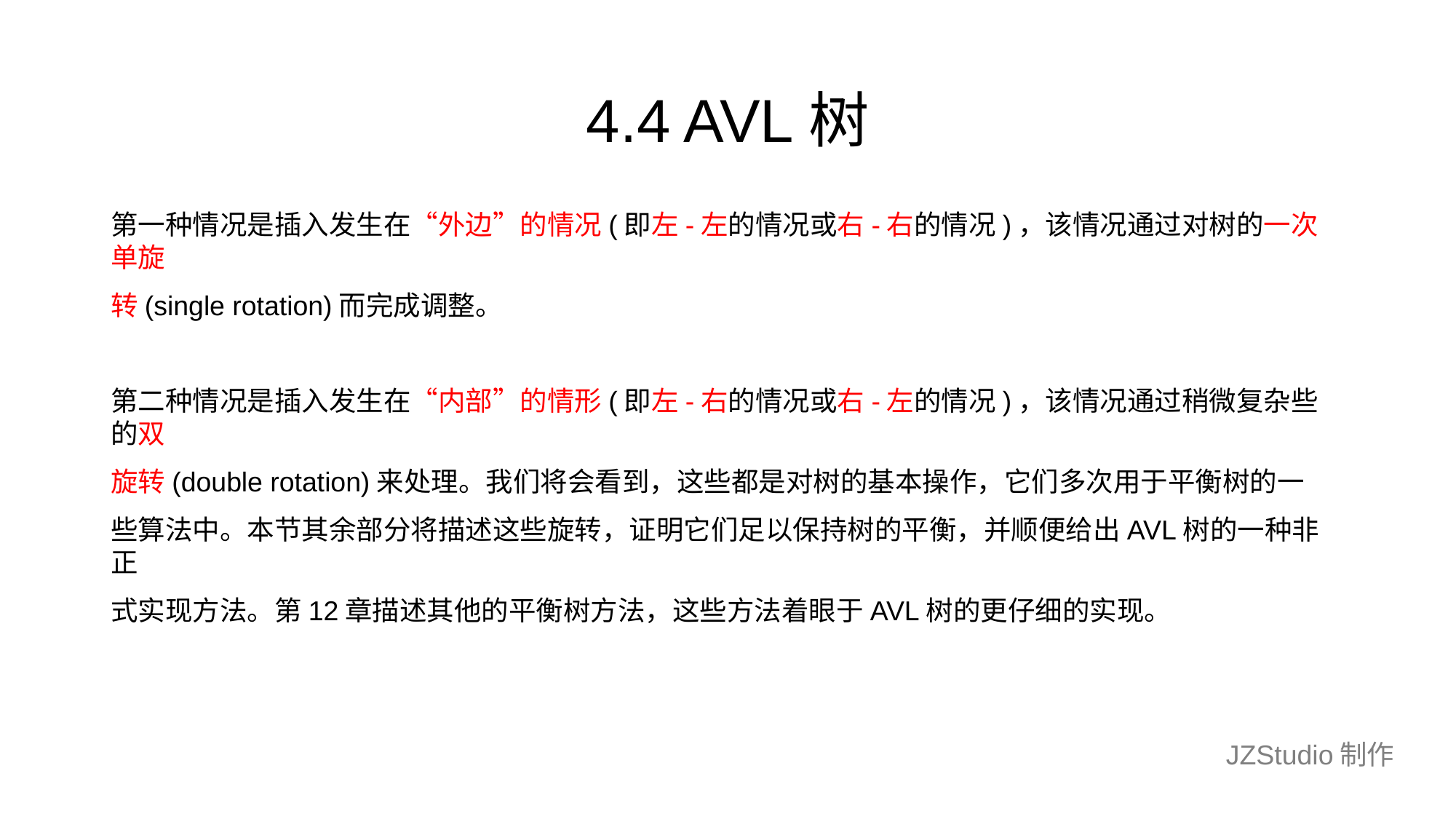

# 4.4 AVL树
第一种情况是插入发生在“外边”的情况(即左-左的情况或右-右的情况)，该情况通过对树的一次单旋
转(single rotation)而完成调整。

第二种情况是插入发生在“内部”的情形(即左-右的情况或右-左的情况)，该情况通过稍微复杂些的双
旋转(double rotation)来处理。我们将会看到，这些都是对树的基本操作，它们多次用于平衡树的一
些算法中。本节其余部分将描述这些旋转，证明它们足以保持树的平衡，并顺便给出AVL树的一种非正
式实现方法。第12章描述其他的平衡树方法，这些方法着眼于AVL树的更仔细的实现。